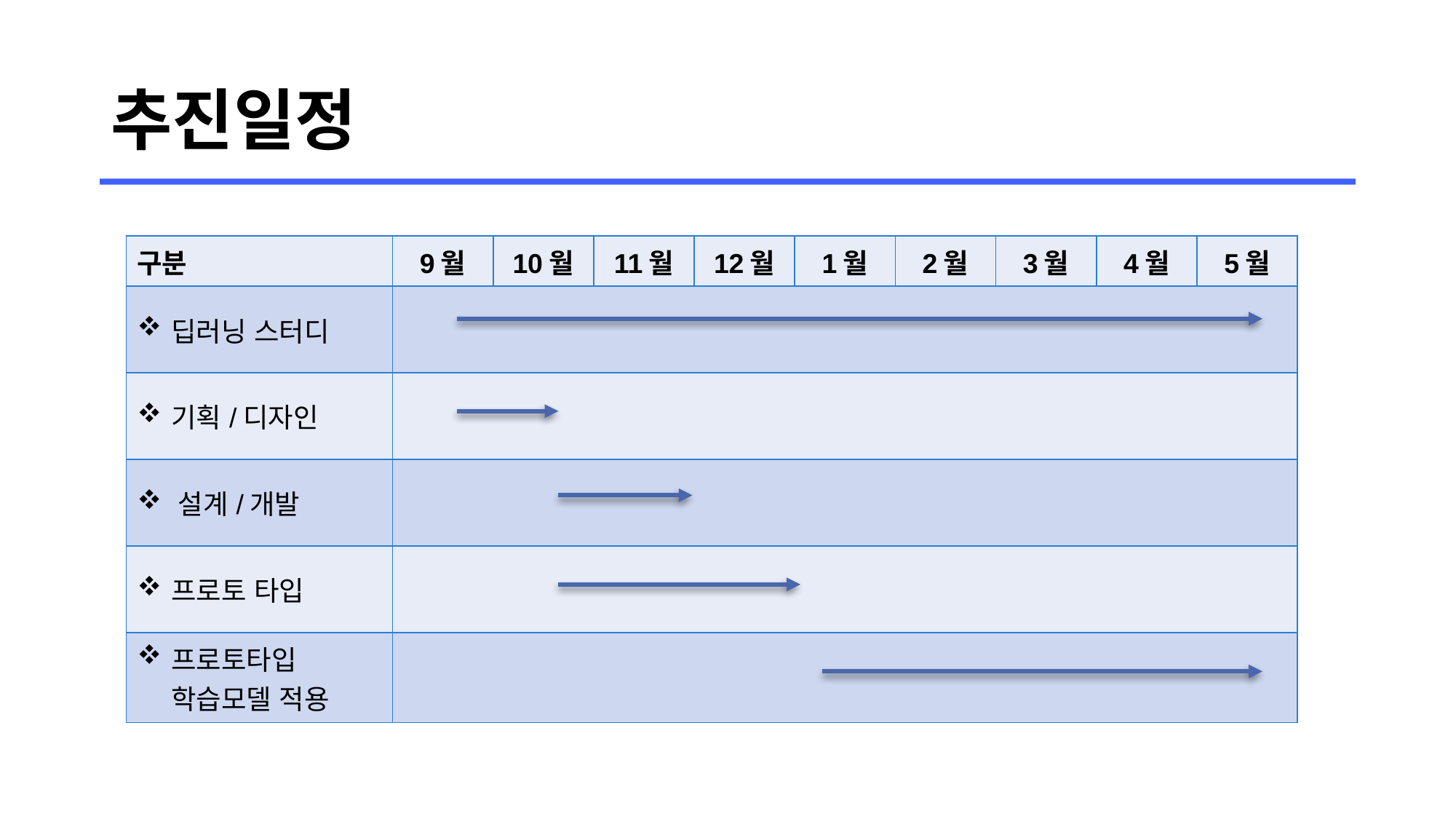

# 추진일정
| 구분 | 9월 | 10월 | 11월 | 12월 | 1월 | 2월 | 3월 | 4월 | 5월 |
| --- | --- | --- | --- | --- | --- | --- | --- | --- | --- |
| 딥러닝 스터디 |  |  |  |  |  |  |  |  |  |
| 기획/디자인 |  |  |  |  |  |  |  |  |  |
| 설계/개발 |  |  |  |  |  |  |  |  |  |
| 프로토 타입 |  |  |  |  |  |  |  |  |  |
| 프로토타입 학습모델 적용 |  |  |  |  |  |  |  |  |  |